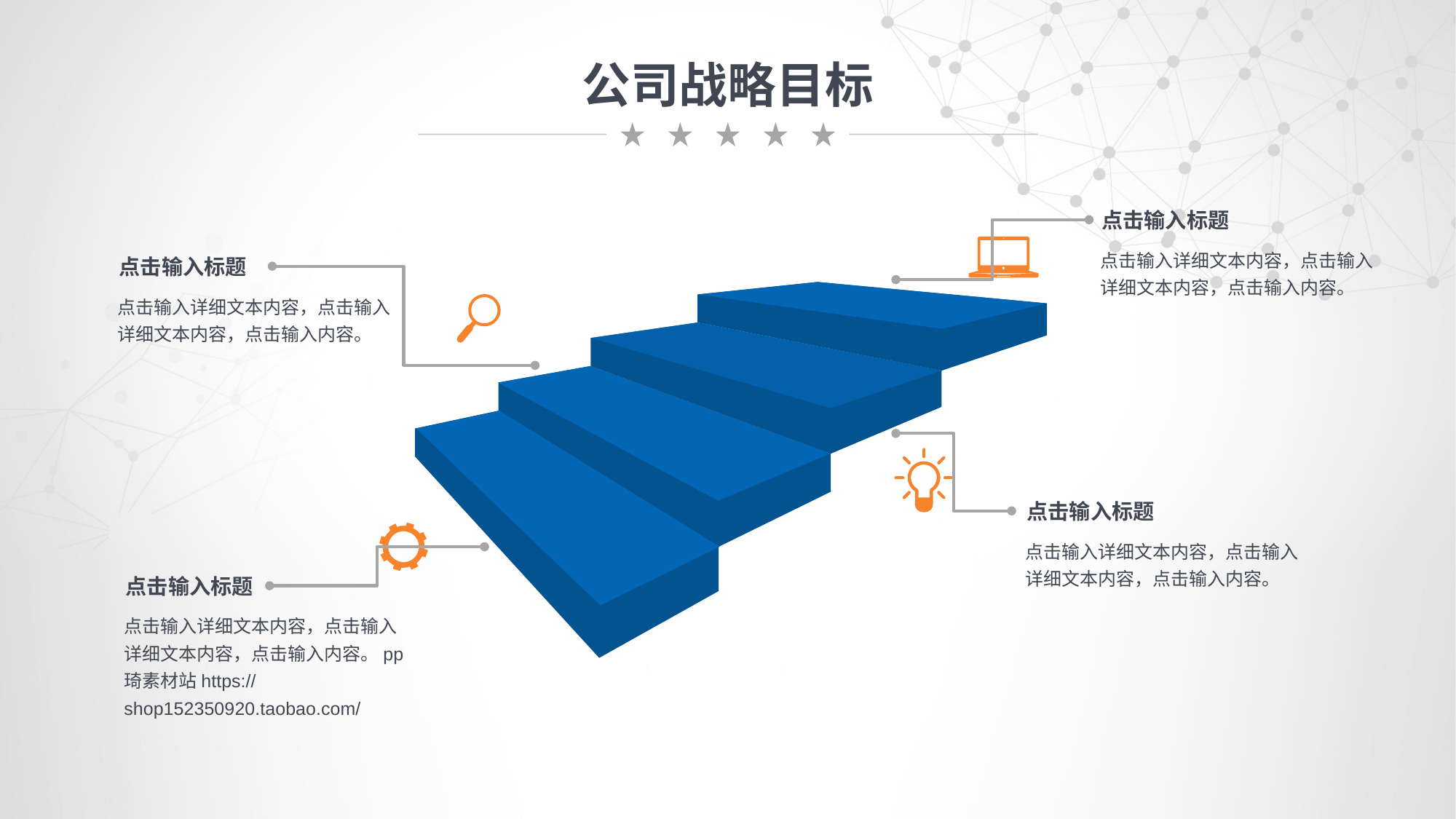

公司战略目标

点击输入标题
点击输入详细文本内容，点击输入详细文本内容，点击输入内容。

点击输入标题
点击输入详细文本内容，点击输入详细文本内容，点击输入内容。

点击输入标题
点击输入详细文本内容，点击输入详细文本内容，点击输入内容。

点击输入标题
点击输入详细文本内容，点击输入详细文本内容，点击输入内容。pp琦素材站https://shop152350920.taobao.com/